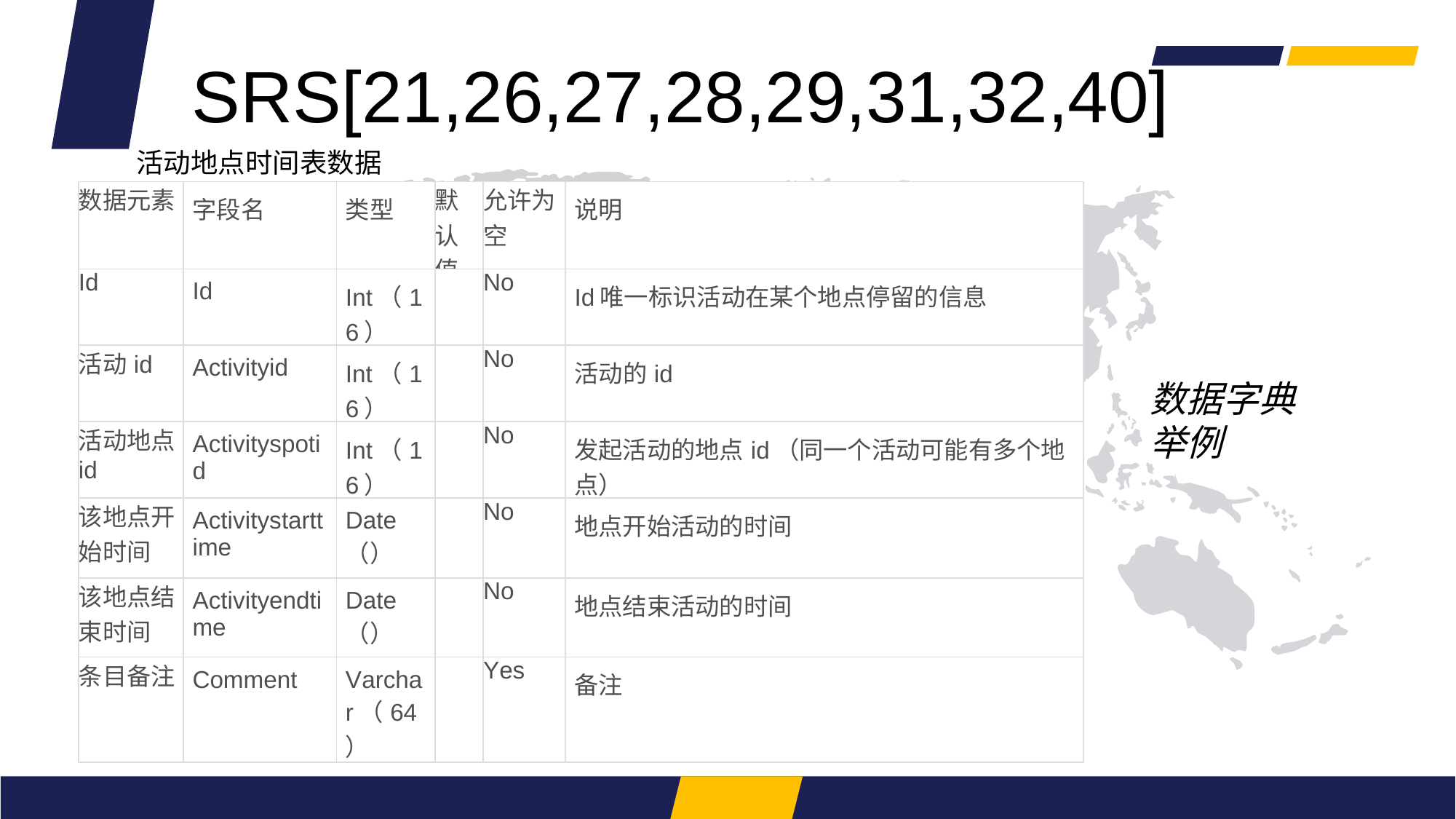

SRS[21,26,27,28,29,31,32,40]

活动地点时间表数据

| 数据元素 | 字段名 | 类型 | 默认值 | 允许为空 | 说明 |
| --- | --- | --- | --- | --- | --- |
| Id | Id | Int（16） |  | No | Id唯一标识活动在某个地点停留的信息 |
| 活动id | Activityid | Int（16） |  | No | 活动的id |
| 活动地点id | Activityspotid | Int（16） |  | No | 发起活动的地点id（同一个活动可能有多个地点） |
| 该地点开始时间 | Activitystarttime | Date（） |  | No | 地点开始活动的时间 |
| 该地点结束时间 | Activityendtime | Date（） |  | No | 地点结束活动的时间 |
| 条目备注 | Comment | Varchar（64） |  | Yes | 备注 |
数据字典举例